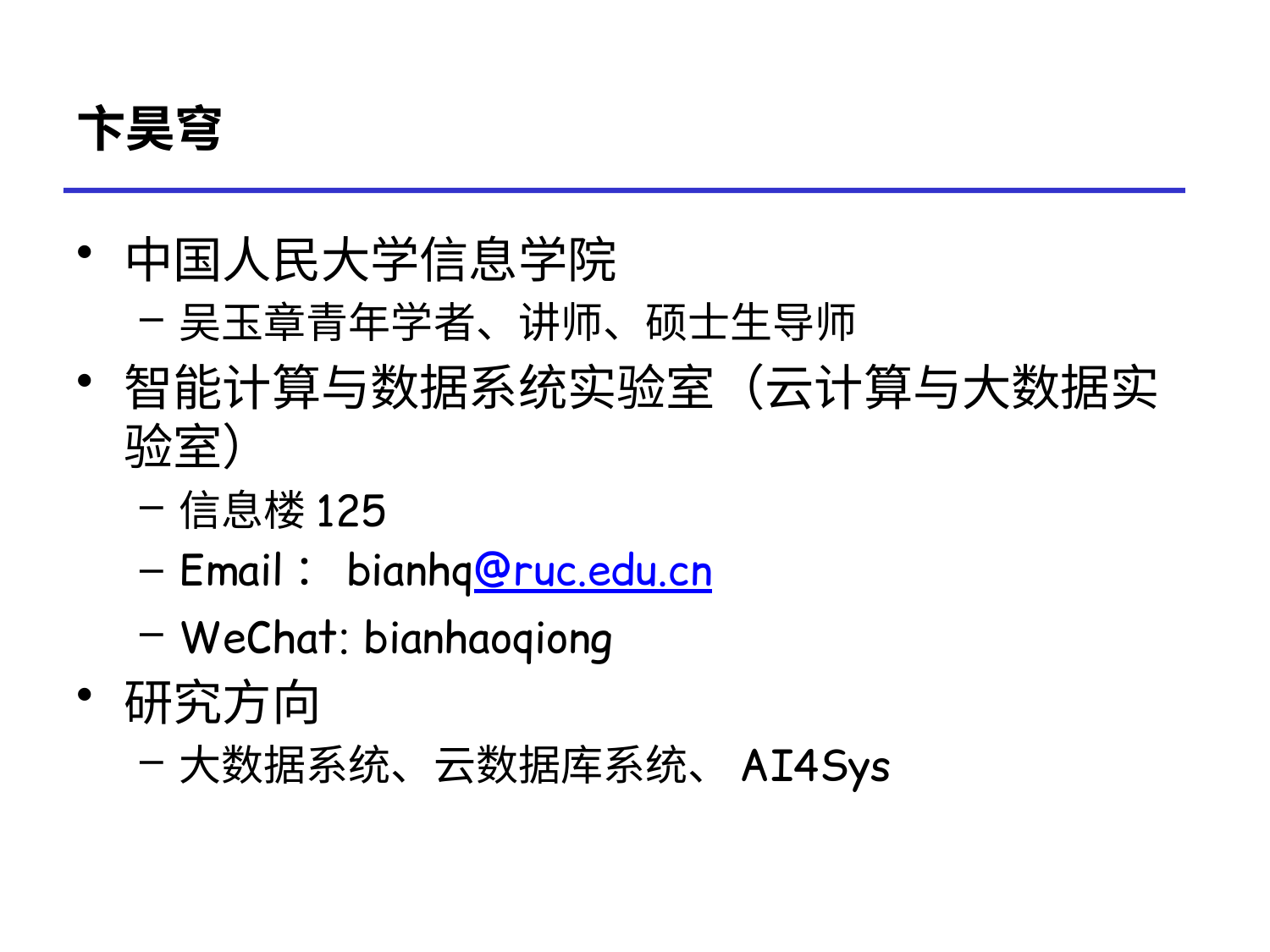

# 卞昊穹
中国人民大学信息学院
吴玉章青年学者、讲师、硕士生导师
智能计算与数据系统实验室（云计算与大数据实验室）
信息楼125
Email：bianhq@ruc.edu.cn
WeChat: bianhaoqiong
研究方向
大数据系统、云数据库系统、AI4Sys